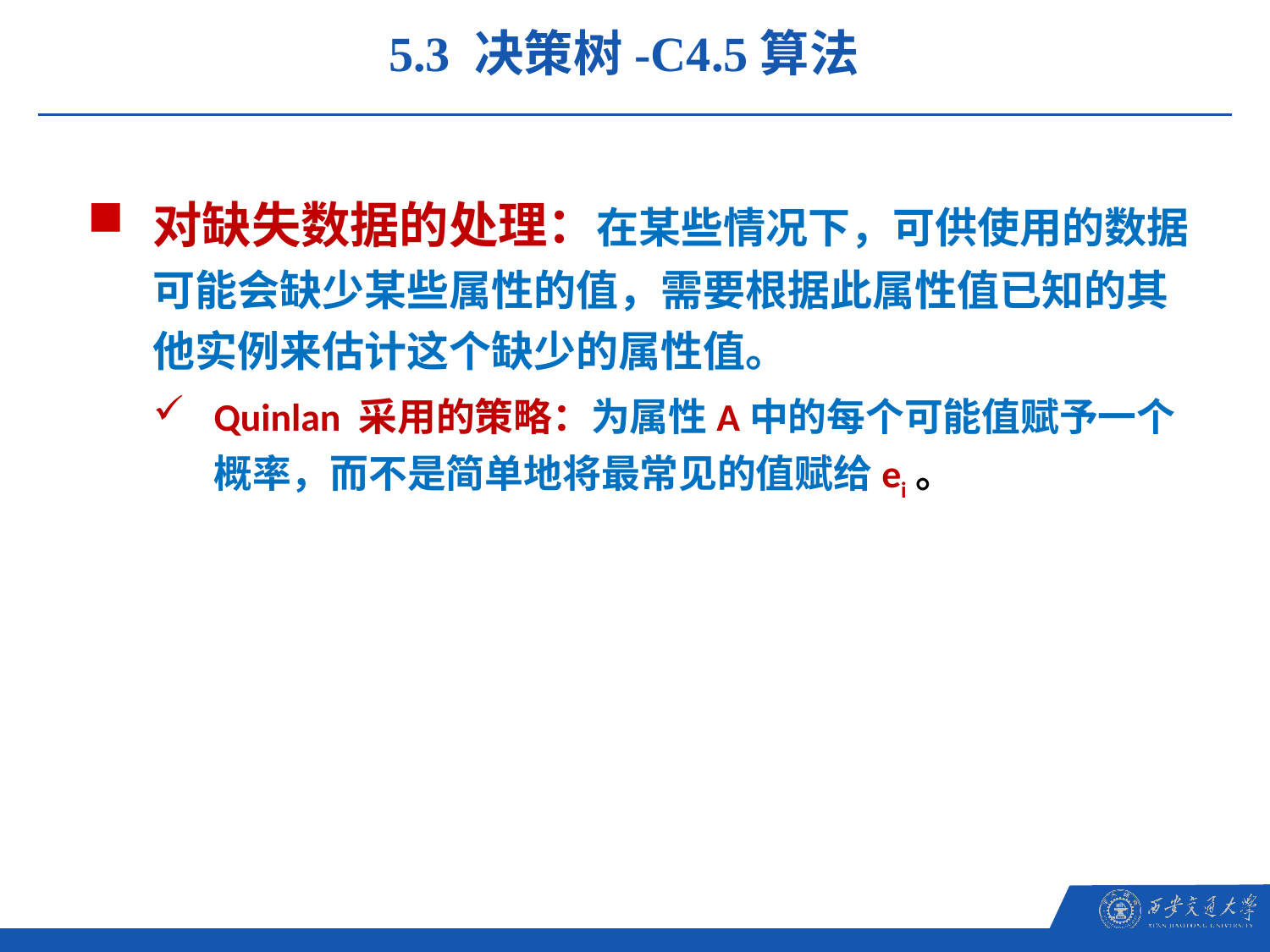

5.3 决策树-C4.5算法

对缺失数据的处理：在某些情况下，可供使用的数据可能会缺少某些属性的值，需要根据此属性值已知的其他实例来估计这个缺少的属性值。
Quinlan 采用的策略：为属性A中的每个可能值赋予一个概率，而不是简单地将最常见的值赋给ei。